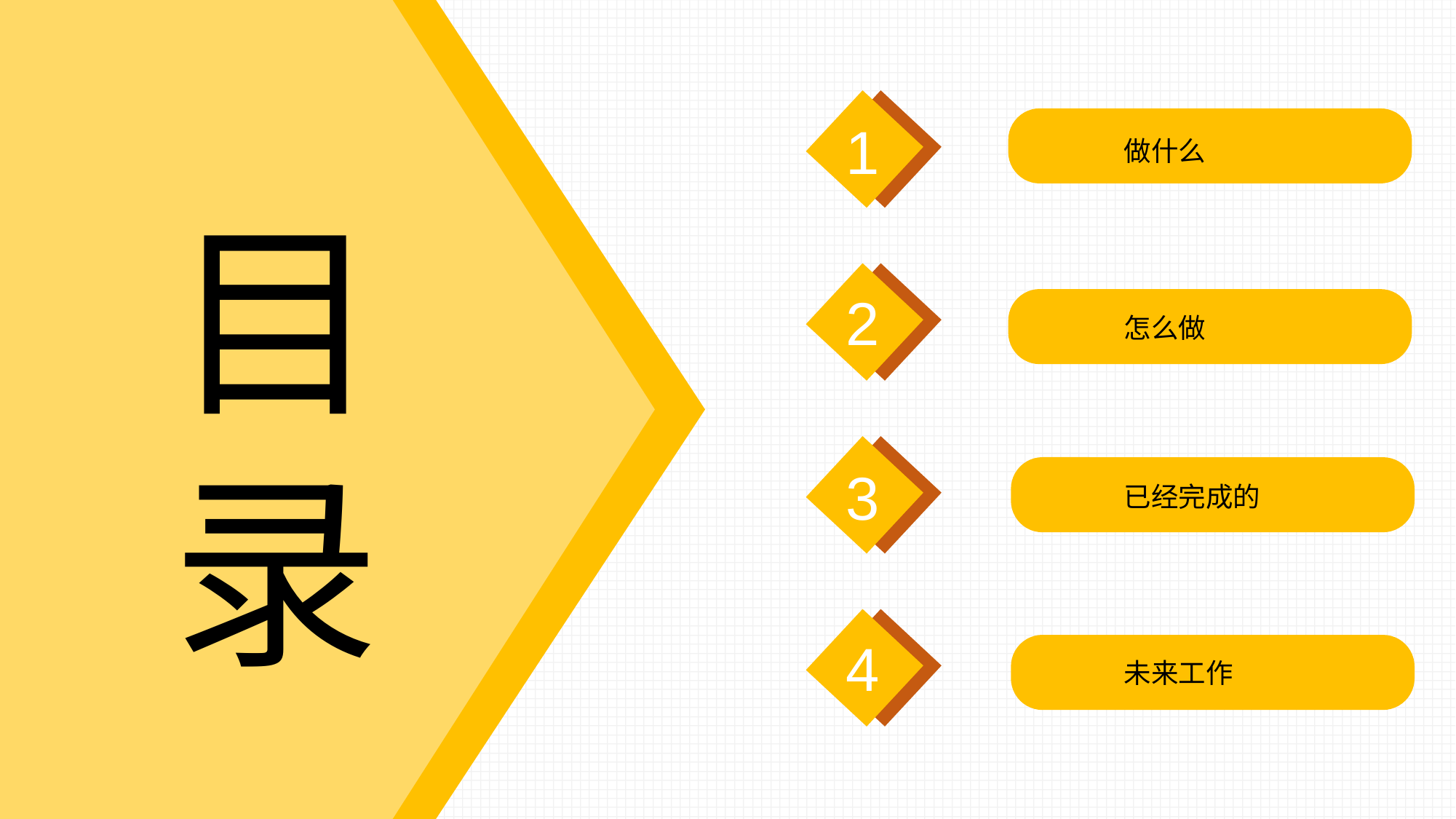

1
做什么
目录
2

怎么做

3

已经完成的
4

未来工作